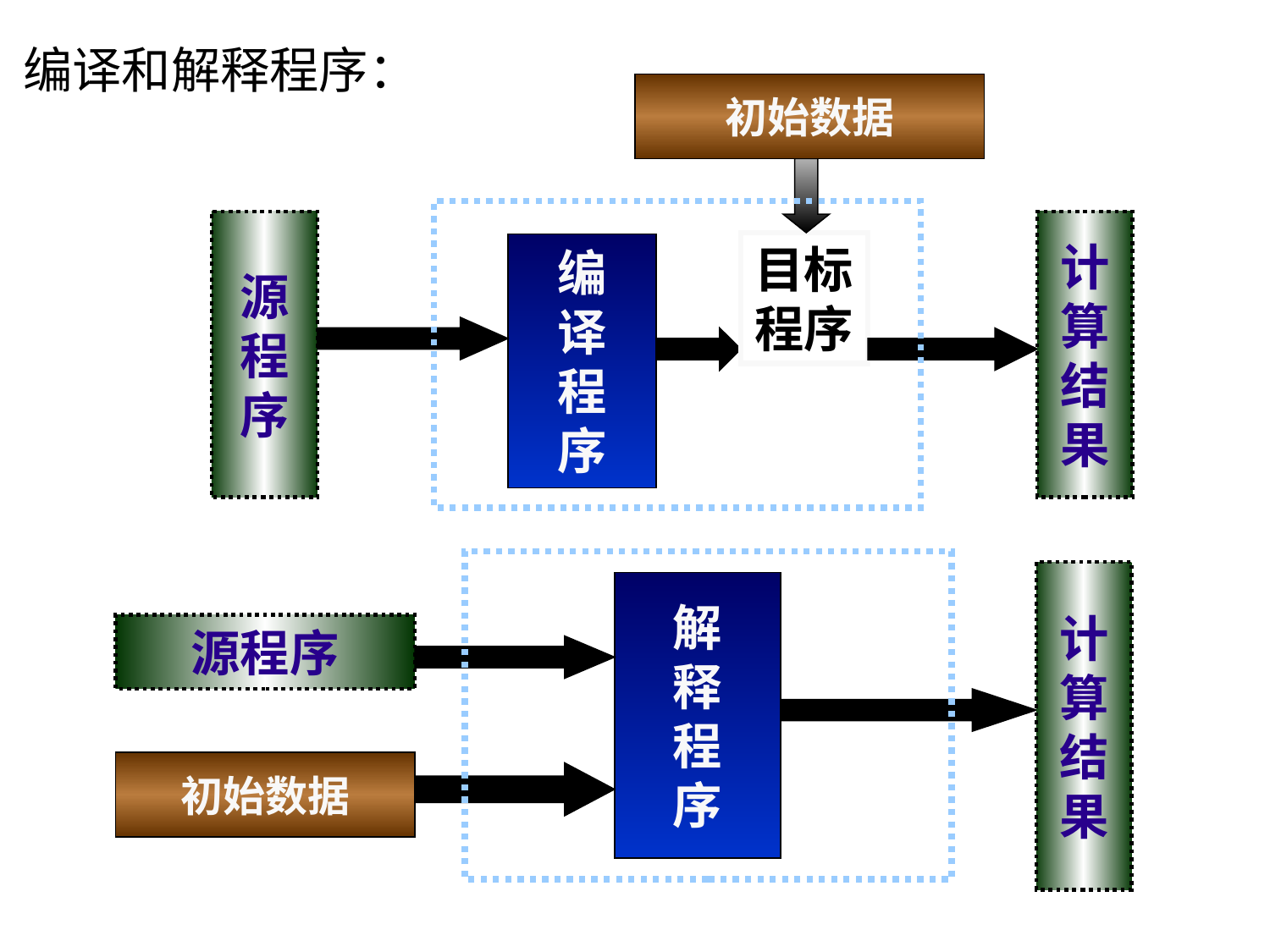

# 编译和解释程序：
初始数据

源
程
序
计
算
结
果
目标程序
编
译
程
序

计
算
结
果
解
释
程
序
源程序

初始数据